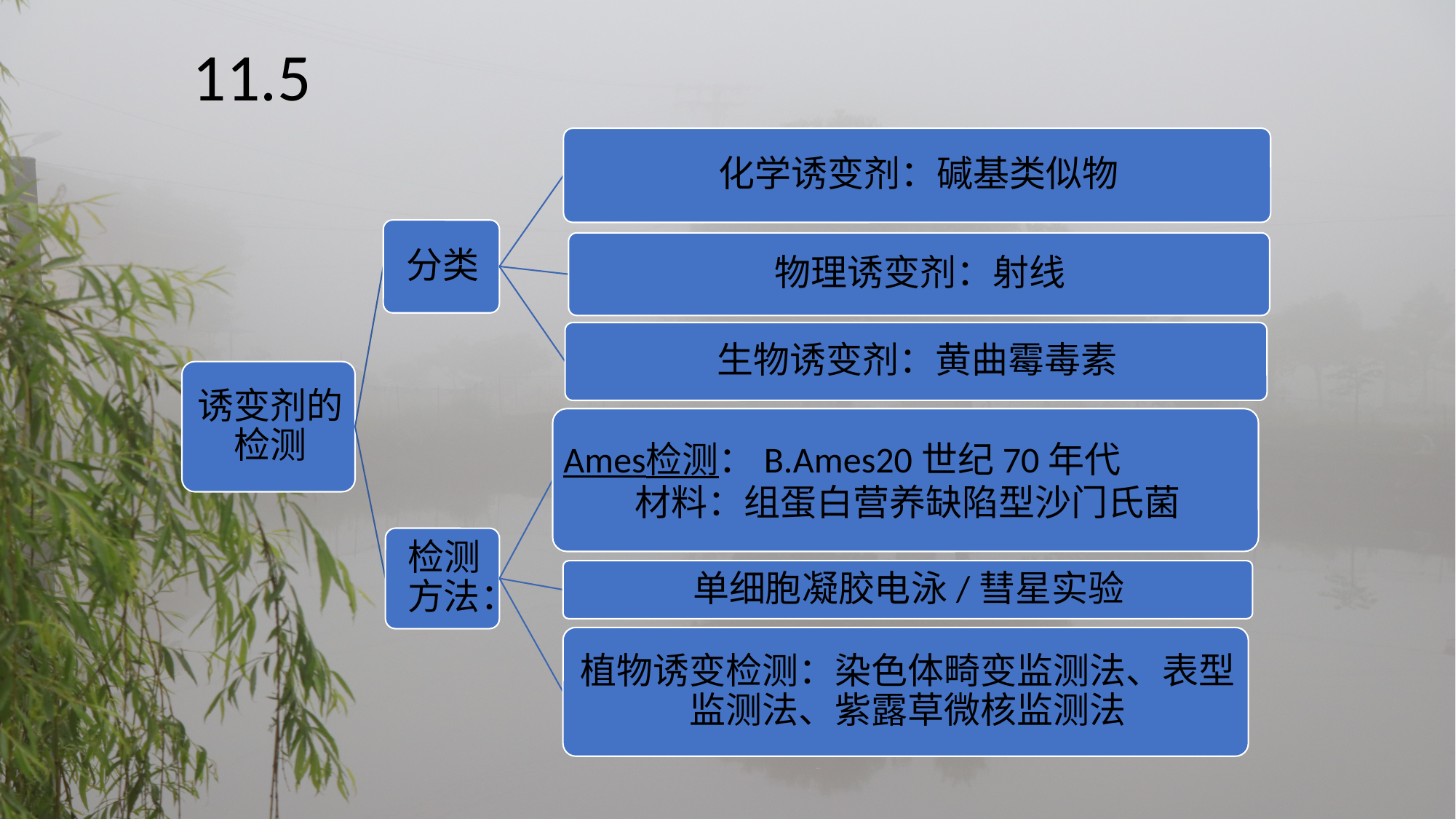

# 11.5
诱变剂的检测

分类

化学诱变剂：碱基类似物

物理诱变剂：射线

生物诱变剂：黄曲霉毒素

检测方法：

Ames检测：B.Ames20世纪70年代                 材料：组蛋白营养缺陷型沙门氏菌

单细胞凝胶电泳/彗星实验

植物诱变检测：染色体畸变监测法、表型监测法、紫露草微核监测法